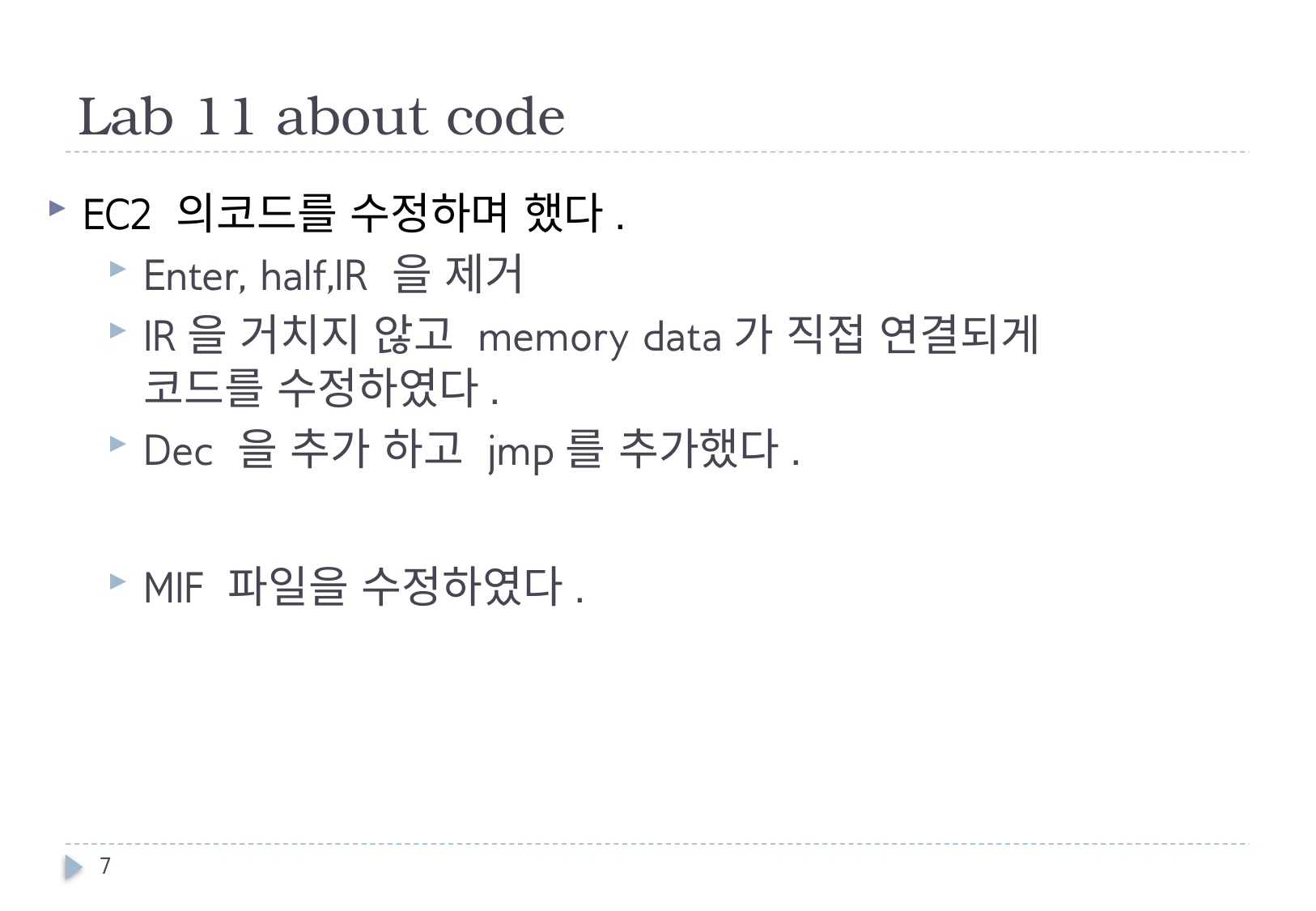

# Lab 11 about code

EC2 의코드를 수정하며 했다.
Enter, half,IR 을 제거
IR을 거치지 않고 memory data가 직접 연결되게 코드를 수정하였다.
Dec 을 추가 하고 jmp를 추가했다.

MIF 파일을 수정하였다.
7